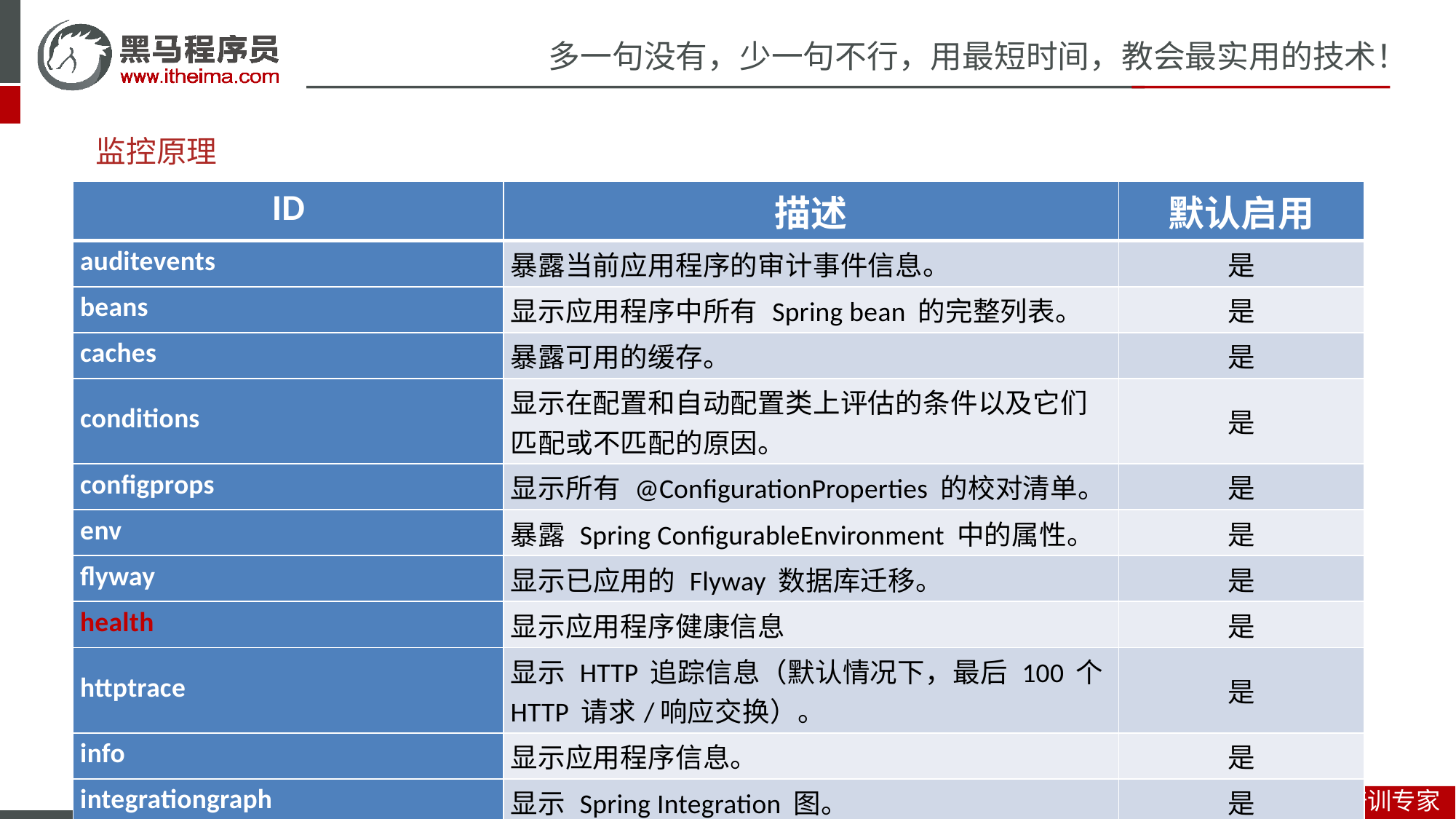

# 监控原理
| ID | 描述 | 默认启用 |
| --- | --- | --- |
| auditevents | 暴露当前应用程序的审计事件信息。 | 是 |
| beans | 显示应用程序中所有 Spring bean 的完整列表。 | 是 |
| caches | 暴露可用的缓存。 | 是 |
| conditions | 显示在配置和自动配置类上评估的条件以及它们匹配或不匹配的原因。 | 是 |
| configprops | 显示所有 @ConfigurationProperties 的校对清单。 | 是 |
| env | 暴露 Spring ConfigurableEnvironment 中的属性。 | 是 |
| flyway | 显示已应用的 Flyway 数据库迁移。 | 是 |
| health | 显示应用程序健康信息 | 是 |
| httptrace | 显示 HTTP 追踪信息（默认情况下，最后 100 个 HTTP 请求/响应交换）。 | 是 |
| info | 显示应用程序信息。 | 是 |
| integrationgraph | 显示 Spring Integration 图。 | 是 |
xxxxxxxxxxxxxxxxx